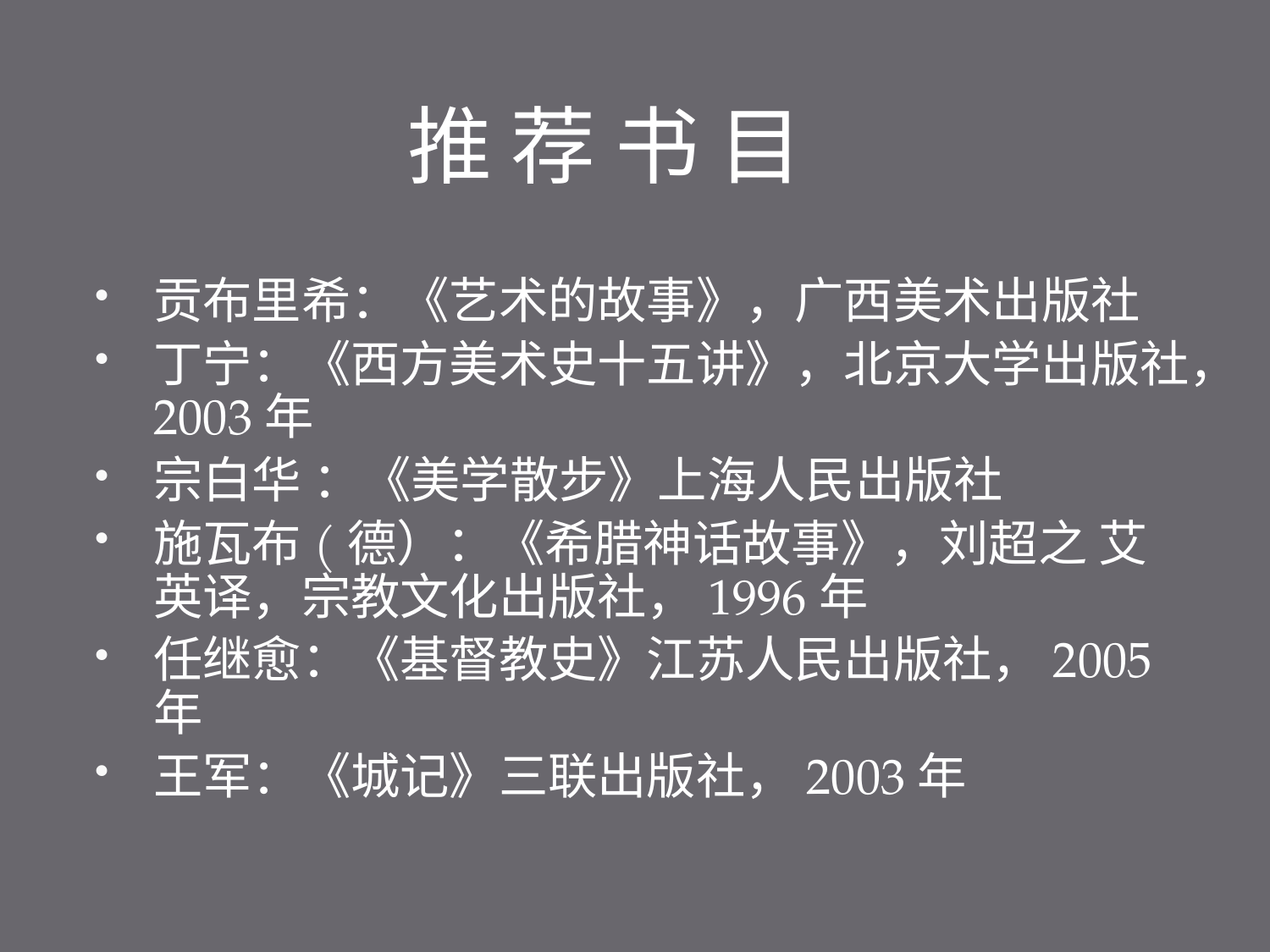

推 荐 书 目

贡布里希：《艺术的故事》，广西美术出版社
丁宁：《西方美术史十五讲》，北京大学出版社，2003年
宗白华 ：《美学散步》上海人民出版社
施瓦布(德）：《希腊神话故事》，刘超之 艾英译，宗教文化出版社，1996年
任继愈：《基督教史》江苏人民出版社，2005年
王军：《城记》三联出版社，2003年